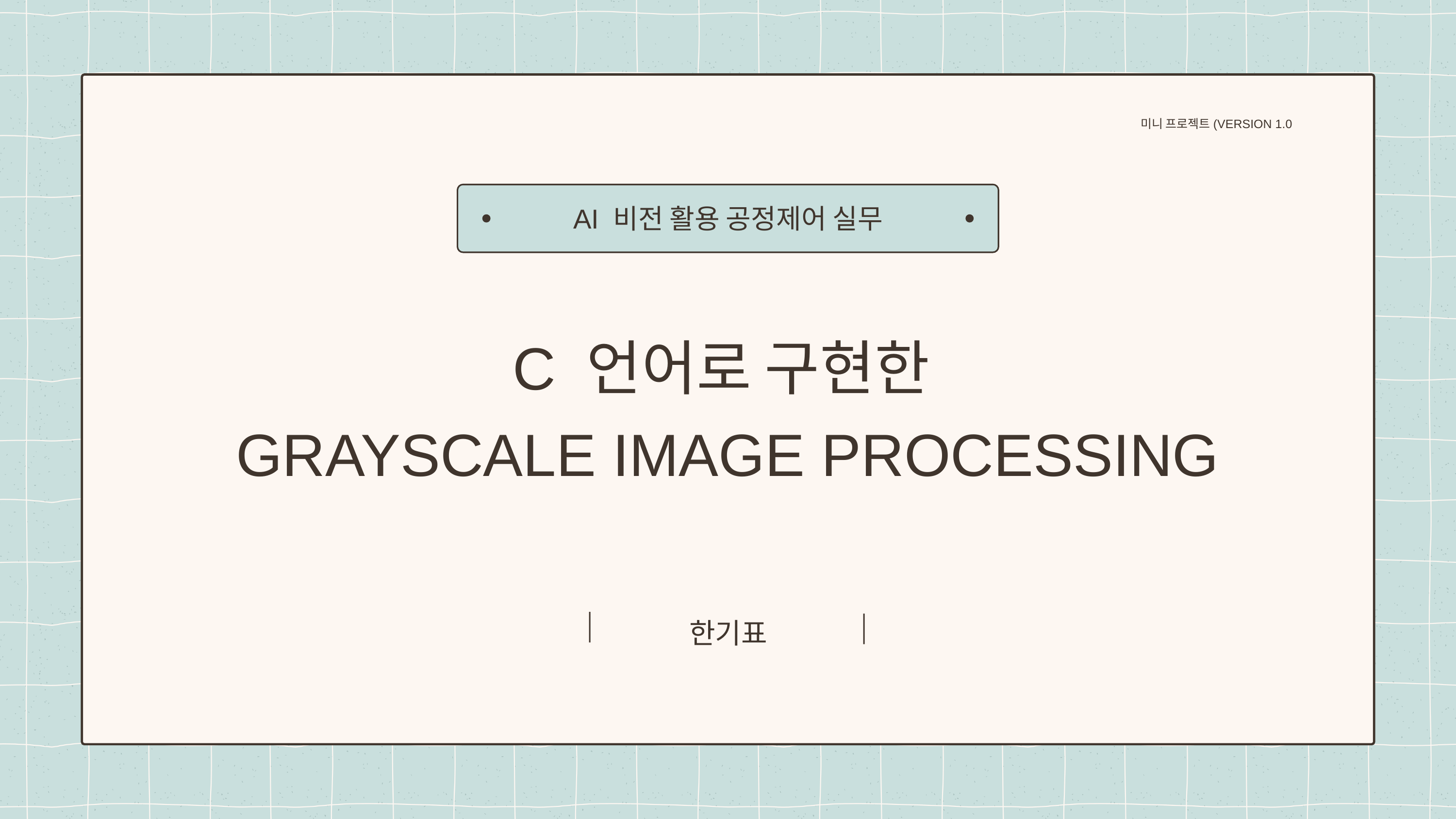

미니 프로젝트(VERSION 1.0

AI 비전 활용 공정제어 실무

C 언어로 구현한
GRAYSCALE IMAGE PROCESSING
한기표